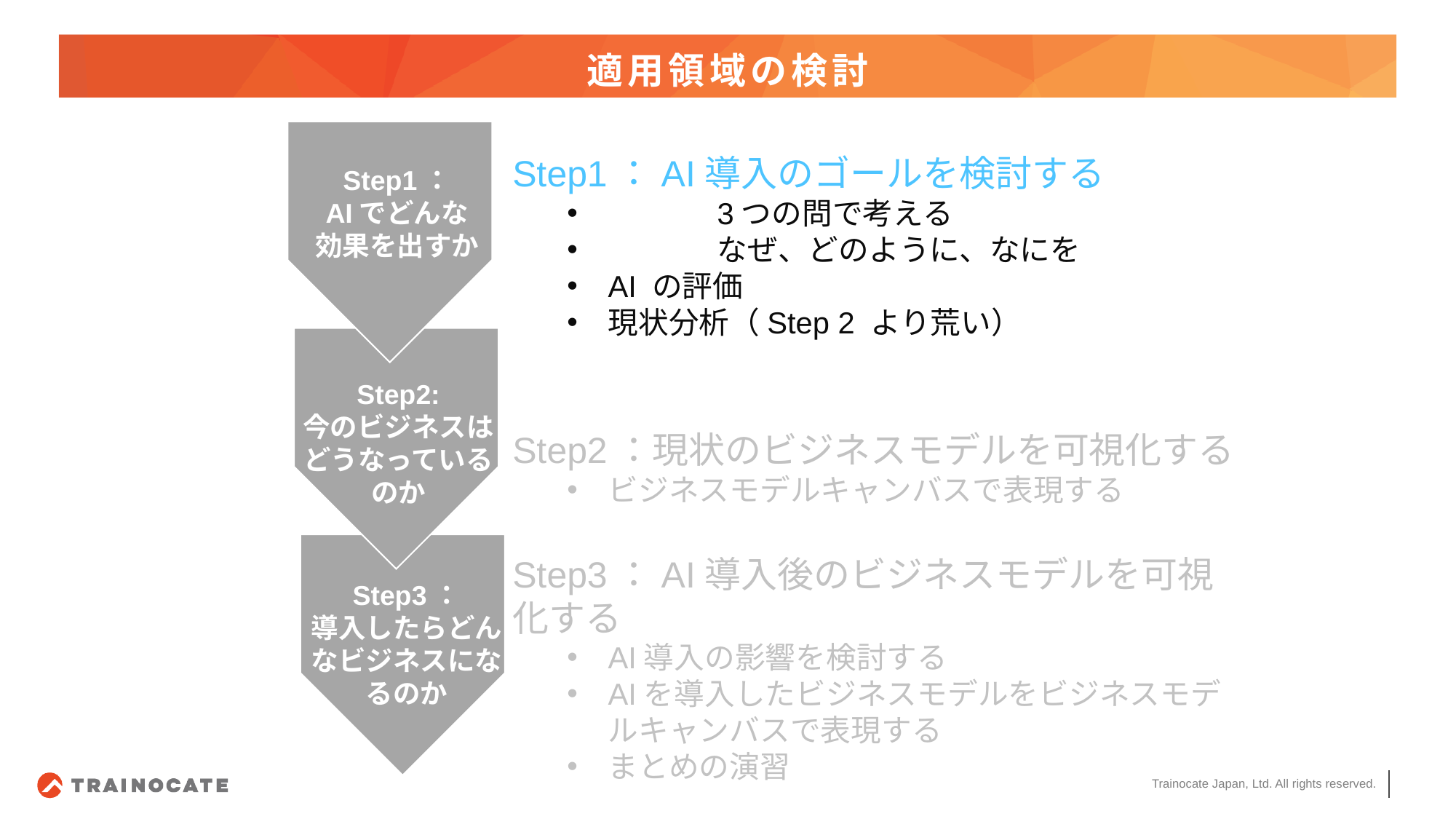

# 適用領域の検討

Step1：AI導入のゴールを検討する
	3つの問で考える
	なぜ、どのように、なにを
AI の評価
現状分析（Step 2 より荒い）

Step2：現状のビジネスモデルを可視化する
ビジネスモデルキャンバスで表現する

Step3：AI導入後のビジネスモデルを可視化する
AI導入の影響を検討する
AIを導入したビジネスモデルをビジネスモデルキャンバスで表現する
まとめの演習
Step1：
AIでどんな
効果を出すか

Step2:
今のビジネスはどうなっているのか

Step3：
導入したらどんなビジネスになるのか